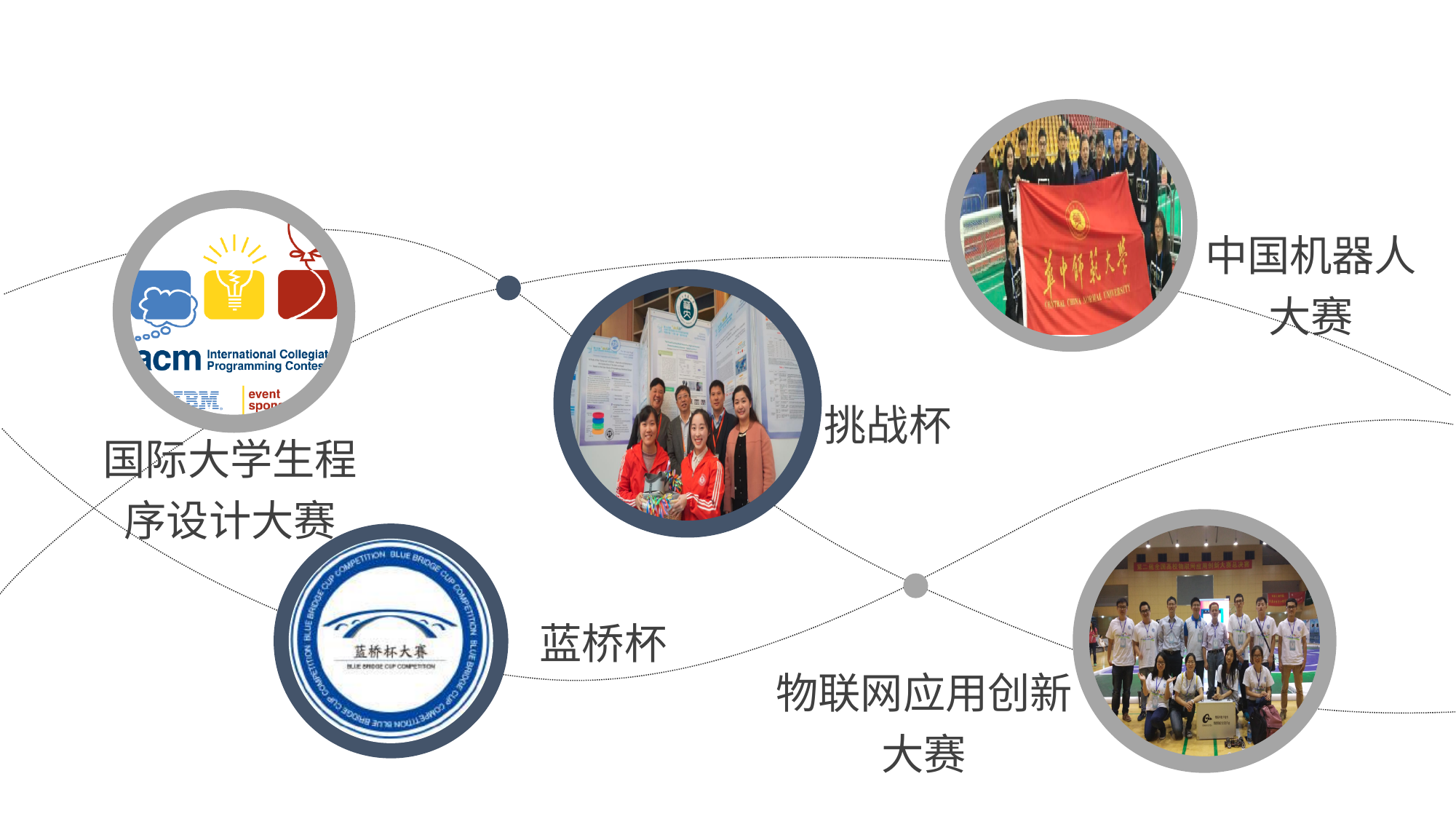

中国机器人
大赛

挑战杯

国际大学生程序设计大赛

蓝桥杯

物联网应用创新
大赛